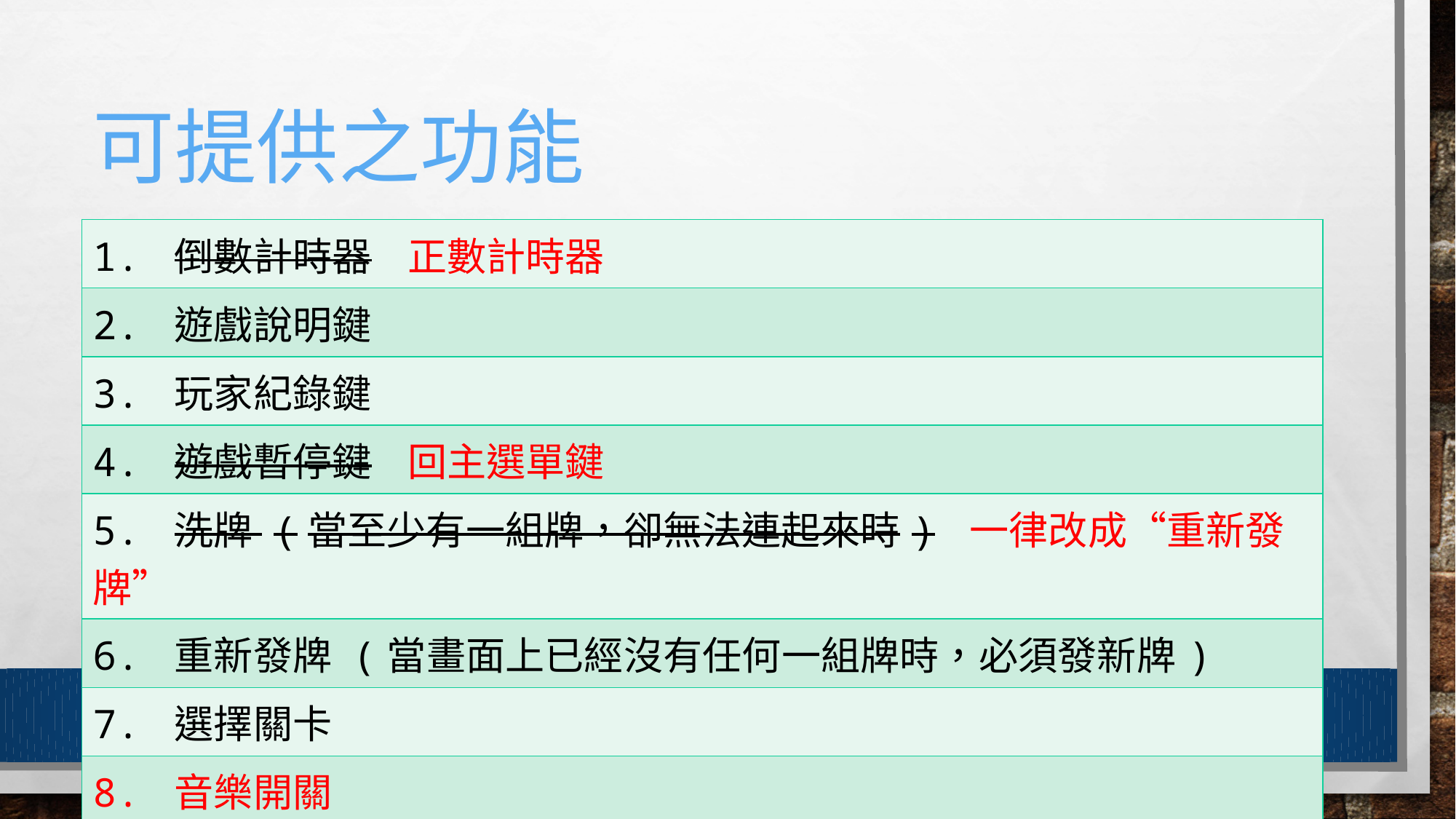

# 可提供之功能
| 1. 倒數計時器 正數計時器 |
| --- |
| 2. 遊戲說明鍵 |
| 3. 玩家紀錄鍵 |
| 4. 遊戲暫停鍵 回主選單鍵 |
| 5. 洗牌 (當至少有一組牌，卻無法連起來時) 一律改成“重新發牌” |
| 6. 重新發牌 (當畫面上已經沒有任何一組牌時，必須發新牌) |
| 7. 選擇關卡 |
| 8. 音樂開關 |
| 9. 規則說明 |